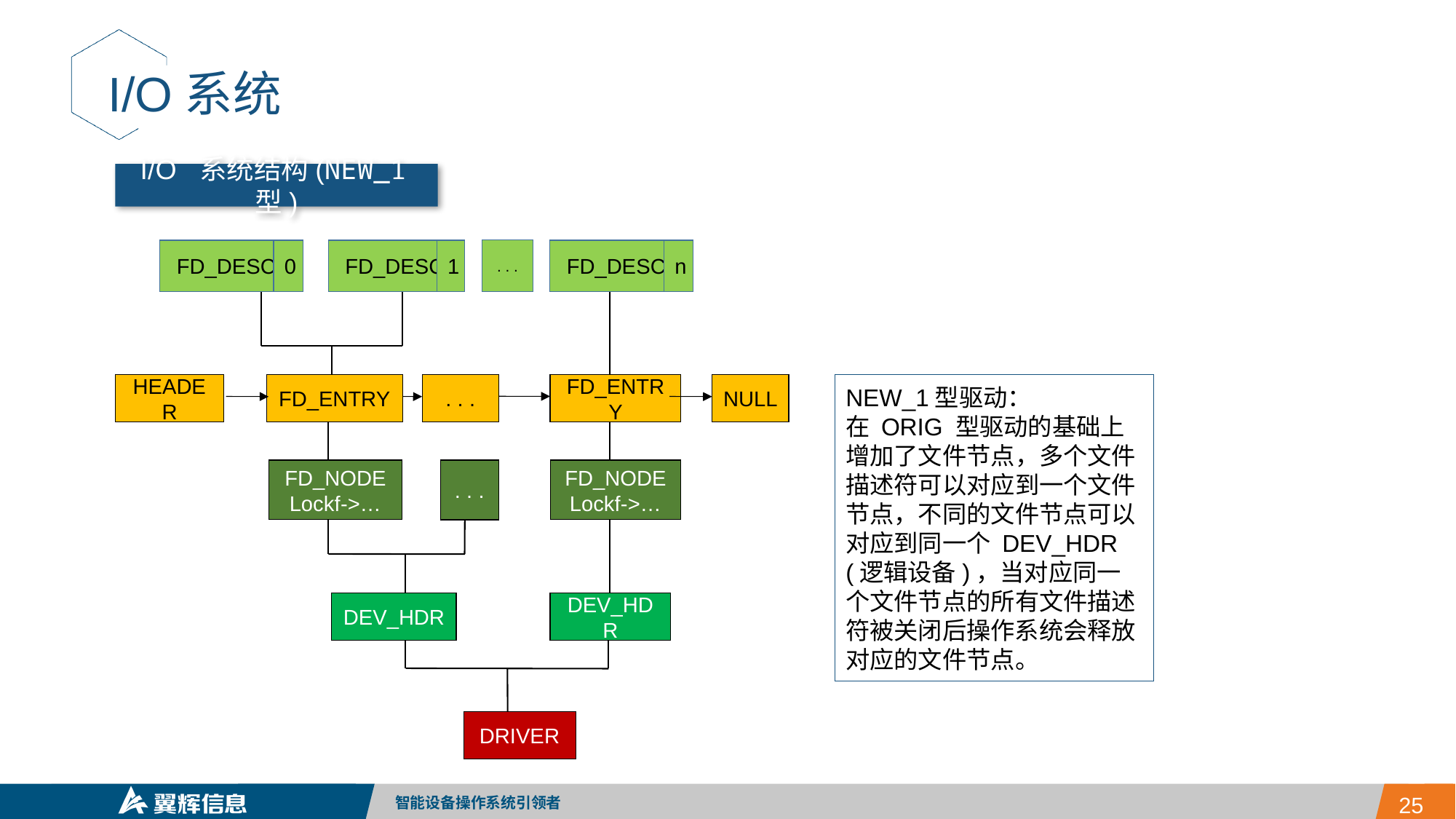

I/O系统
I/O 系统结构(NEW_1型)
. . .
 FD_DESC
0
 FD_DESC
1
 FD_DESC
n
. . .
NULL
NEW_1型驱动：
在 ORIG 型驱动的基础上增加了文件节点，多个文件描述符可以对应到一个文件节点，不同的文件节点可以对应到同一个 DEV_HDR (逻辑设备)，当对应同一个文件节点的所有文件描述符被关闭后操作系统会释放对应的文件节点。
HEADER
FD_ENTRY
FD_ENTRY
. . .
FD_NODE
Lockf->…
FD_NODE
Lockf->…
DEV_HDR
DEV_HDR
DRIVER